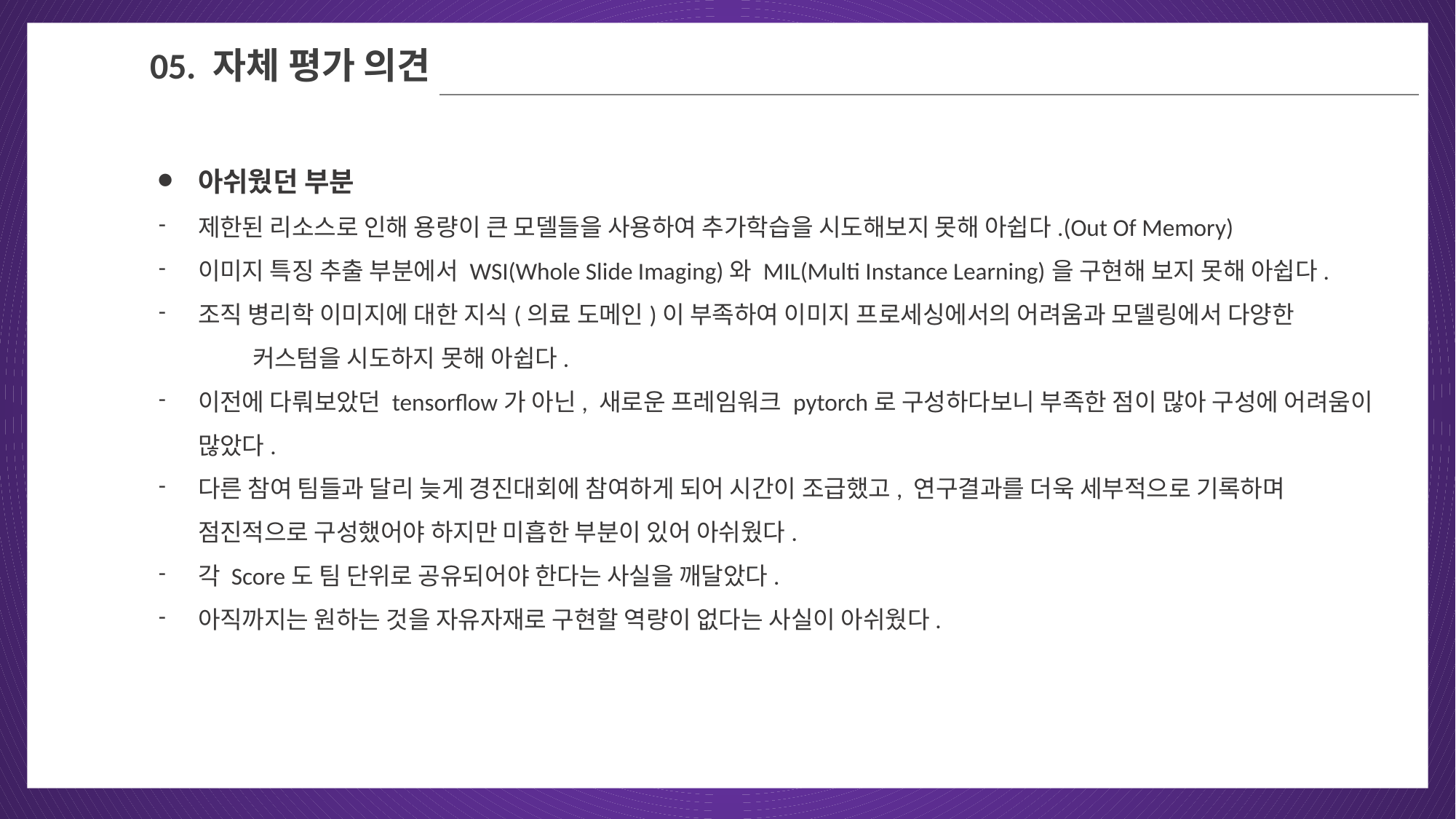

05
05. 자체 평가 의견
아쉬웠던 부분
제한된 리소스로 인해 용량이 큰 모델들을 사용하여 추가학습을 시도해보지 못해 아쉽다.(Out Of Memory)
이미지 특징 추출 부분에서 WSI(Whole Slide Imaging)와 MIL(Multi Instance Learning)을 구현해 보지 못해 아쉽다.
조직 병리학 이미지에 대한 지식(의료 도메인)이 부족하여 이미지 프로세싱에서의 어려움과 모델링에서 다양한
	커스텀을 시도하지 못해 아쉽다.
이전에 다뤄보았던 tensorflow가 아닌, 새로운 프레임워크 pytorch로 구성하다보니 부족한 점이 많아 구성에 어려움이 많았다.
다른 참여 팀들과 달리 늦게 경진대회에 참여하게 되어 시간이 조급했고, 연구결과를 더욱 세부적으로 기록하며 점진적으로 구성했어야 하지만 미흡한 부분이 있어 아쉬웠다.
각 Score도 팀 단위로 공유되어야 한다는 사실을 깨달았다.
아직까지는 원하는 것을 자유자재로 구현할 역량이 없다는 사실이 아쉬웠다.